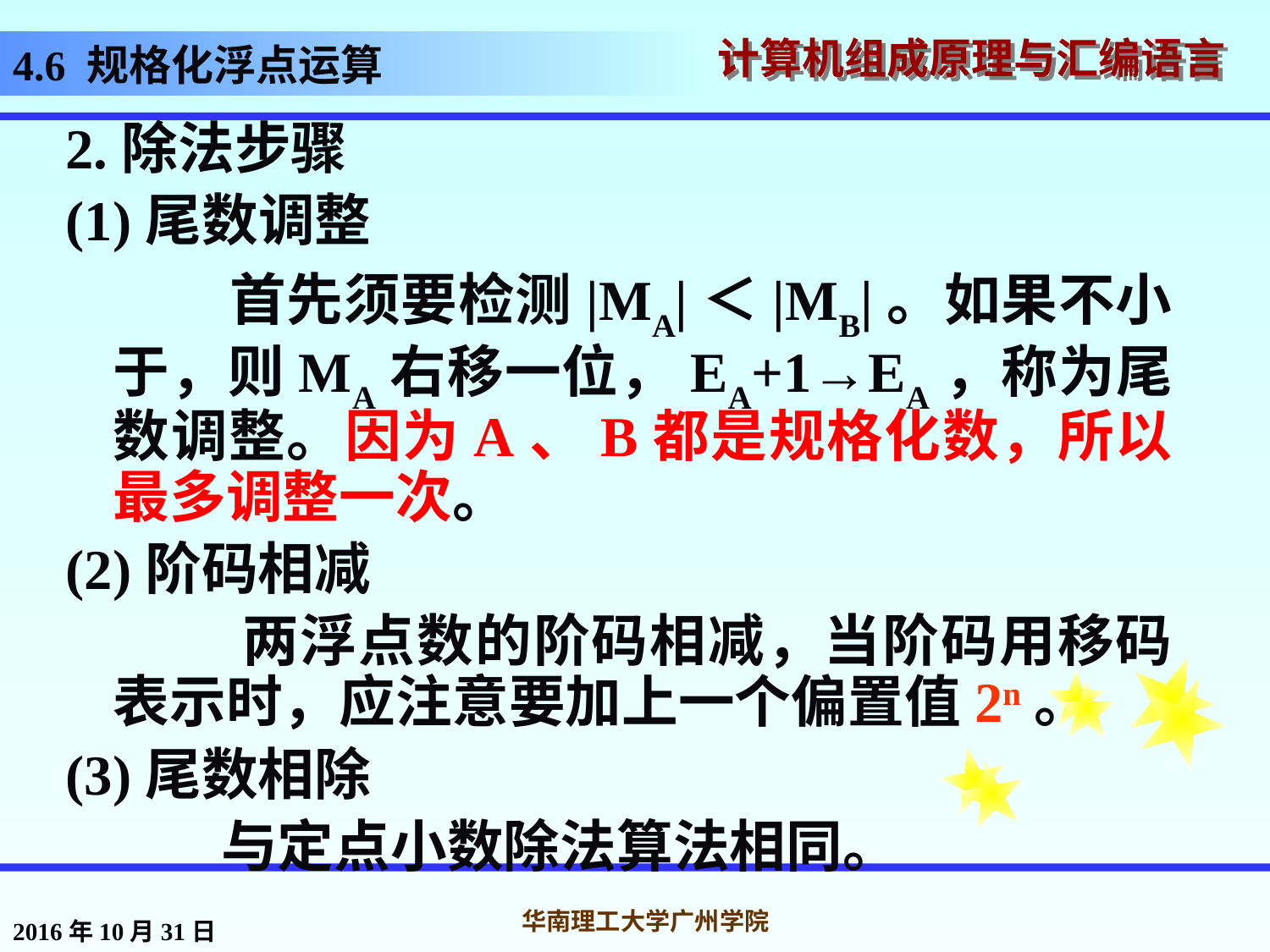

# 4.6 规格化浮点运算
2.除法步骤
(1)尾数调整
           首先须要检测|MA|＜|MB|。如果不小于，则MA右移一位，EA+1→EA，称为尾数调整。因为A、B都是规格化数，所以最多调整一次。
(2)阶码相减
           两浮点数的阶码相减，当阶码用移码表示时，应注意要加上一个偏置值2n。
(3)尾数相除
           与定点小数除法算法相同。
2016年10月31日
华南理工大学广州学院